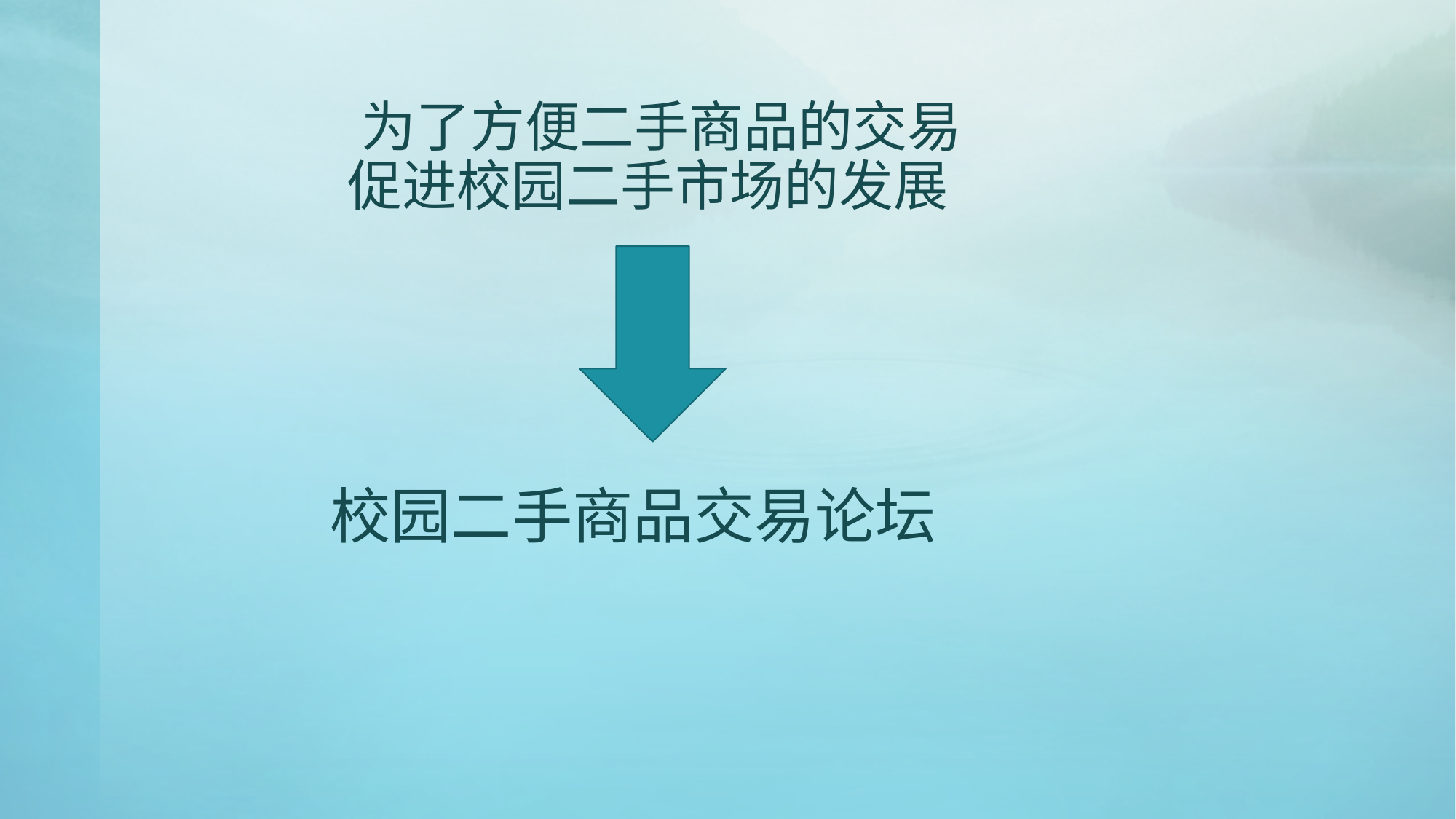

# 为了方便二手商品的交易 促进校园二手市场的发展

           校园二手商品交易论坛